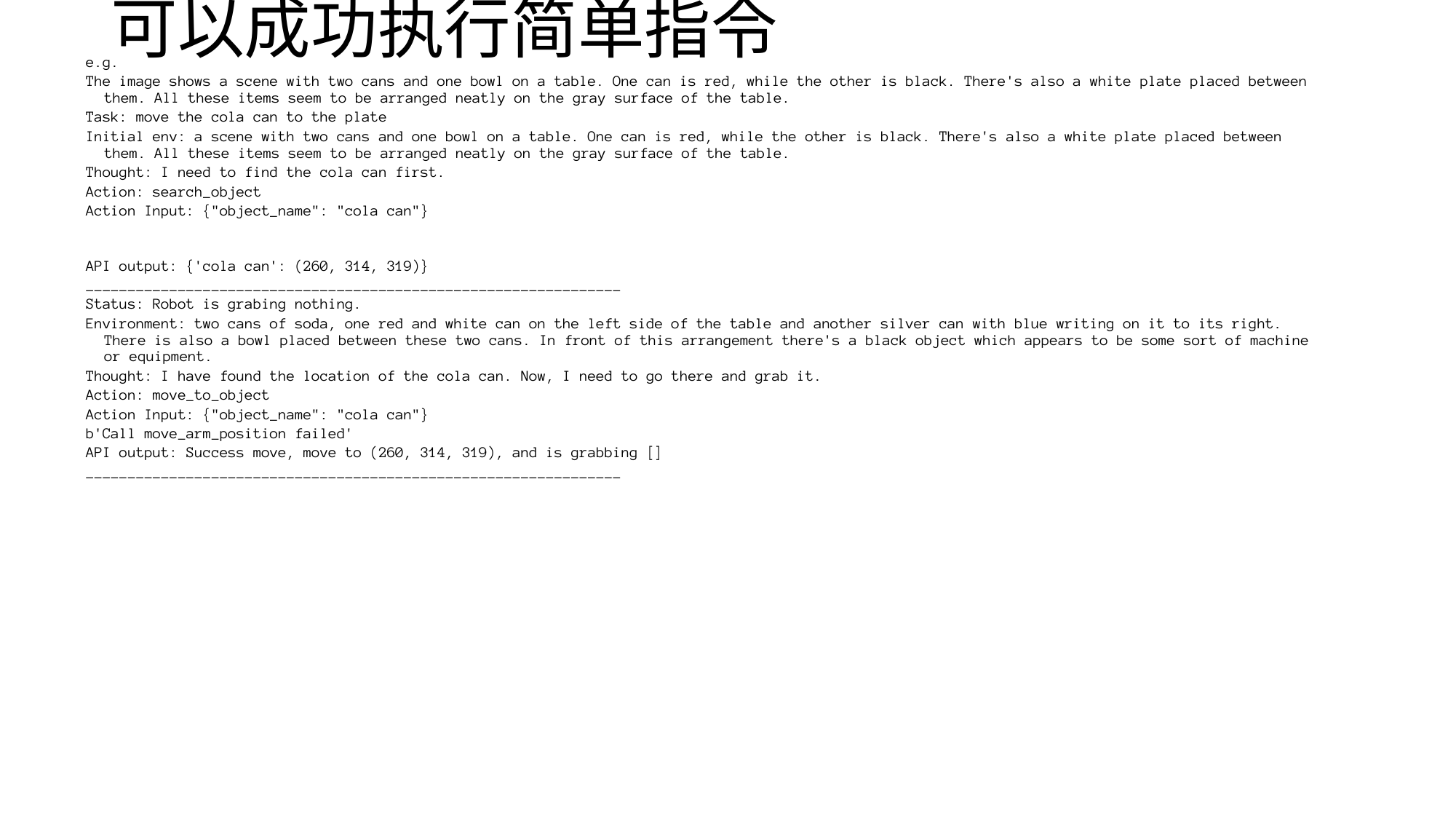

# 可以成功执行简单指令
e.g.
The image shows a scene with two cans and one bowl on a table. One can is red, while the other is black. There's also a white plate placed between them. All these items seem to be arranged neatly on the gray surface of the table.
Task: move the cola can to the plate
Initial env: a scene with two cans and one bowl on a table. One can is red, while the other is black. There's also a white plate placed between them. All these items seem to be arranged neatly on the gray surface of the table.
Thought: I need to find the cola can first.
Action: search_object
Action Input: {"object_name": "cola can"}

API output: {'cola can': (260, 314, 319)}
________________________________________________________________
Status: Robot is grabing nothing.
Environment: two cans of soda, one red and white can on the left side of the table and another silver can with blue writing on it to its right. There is also a bowl placed between these two cans. In front of this arrangement there's a black object which appears to be some sort of machine or equipment.
Thought: I have found the location of the cola can. Now, I need to go there and grab it.
Action: move_to_object
Action Input: {"object_name": "cola can"}
b'Call move_arm_position failed'
API output: Success move, move to (260, 314, 319), and is grabbing []
________________________________________________________________